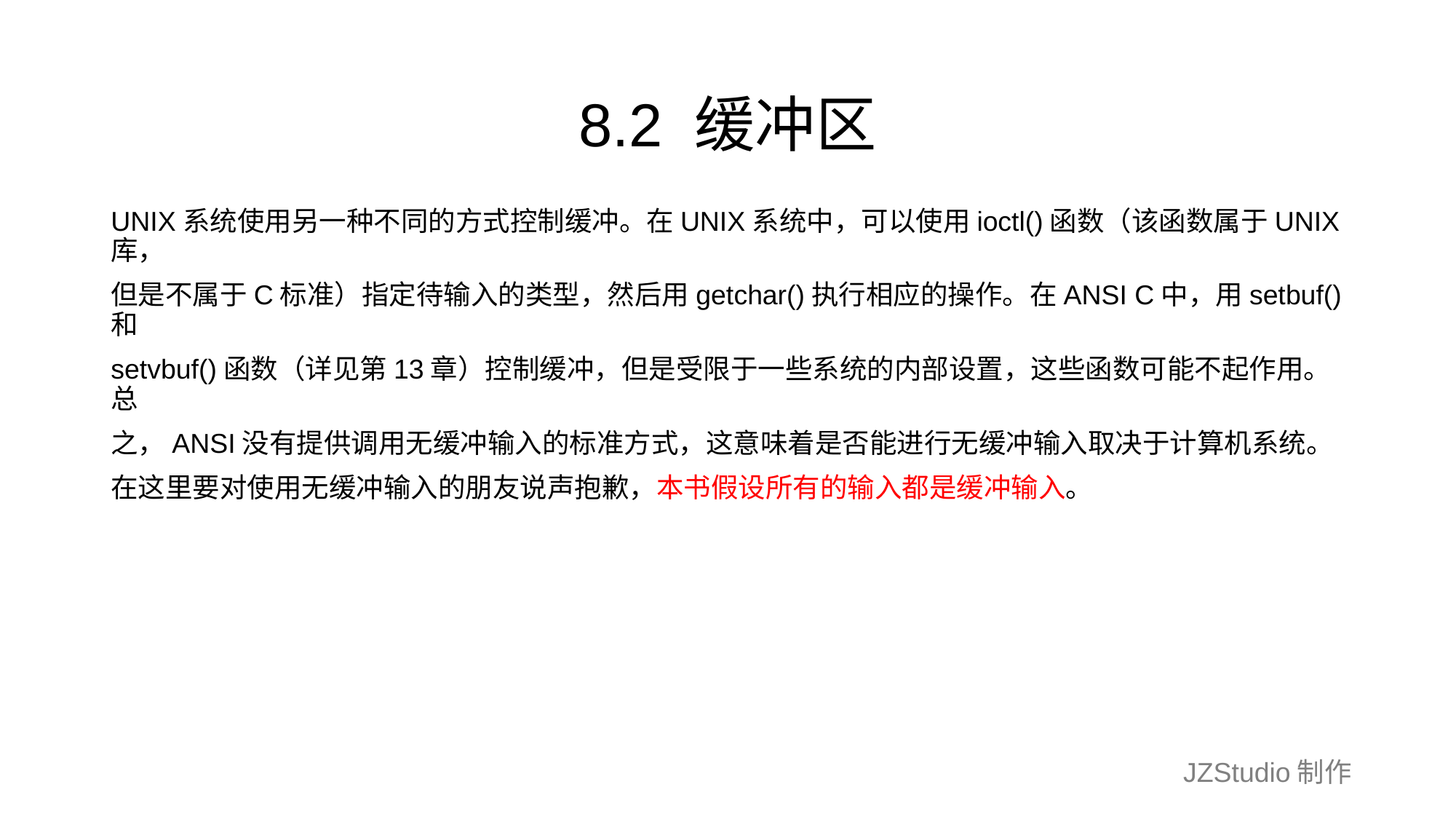

# 8.2 缓冲区
UNIX系统使用另一种不同的方式控制缓冲。在UNIX系统中，可以使用ioctl()函数（该函数属于UNIX库，
但是不属于C标准）指定待输入的类型，然后用getchar()执行相应的操作。在ANSI C中，用setbuf()和
setvbuf()函数（详见第13章）控制缓冲，但是受限于一些系统的内部设置，这些函数可能不起作用。总
之，ANSI没有提供调用无缓冲输入的标准方式，这意味着是否能进行无缓冲输入取决于计算机系统。
在这里要对使用无缓冲输入的朋友说声抱歉，本书假设所有的输入都是缓冲输入。